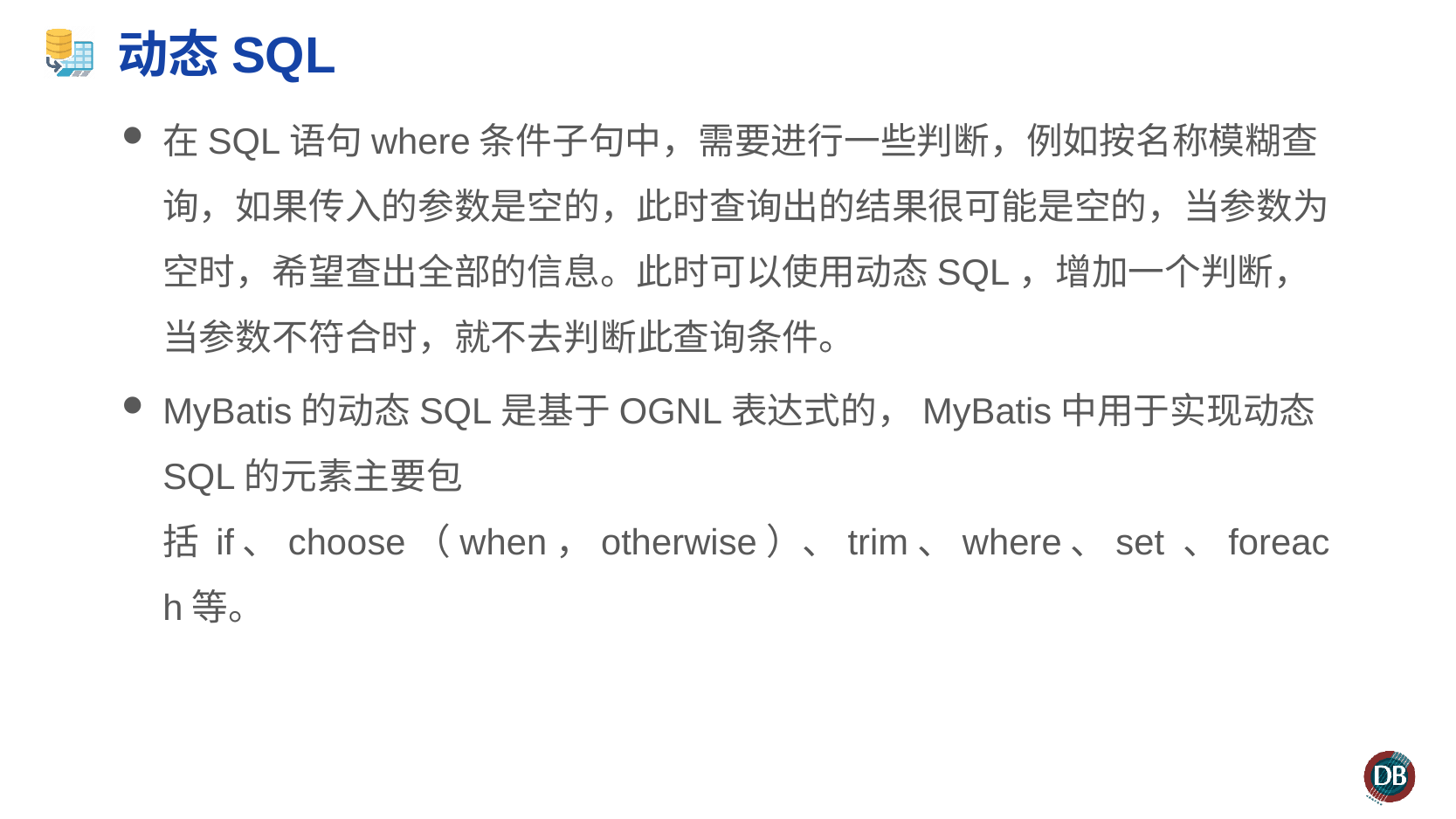

# 动态SQL
在SQL语句where条件子句中，需要进行一些判断，例如按名称模糊查询，如果传入的参数是空的，此时查询出的结果很可能是空的，当参数为空时，希望查出全部的信息。此时可以使用动态SQL，增加一个判断，当参数不符合时，就不去判断此查询条件。
MyBatis的动态SQL是基于OGNL表达式的，MyBatis中用于实现动态SQL的元素主要包括 if、choose（when，otherwise）、trim、where、set 、foreach等。